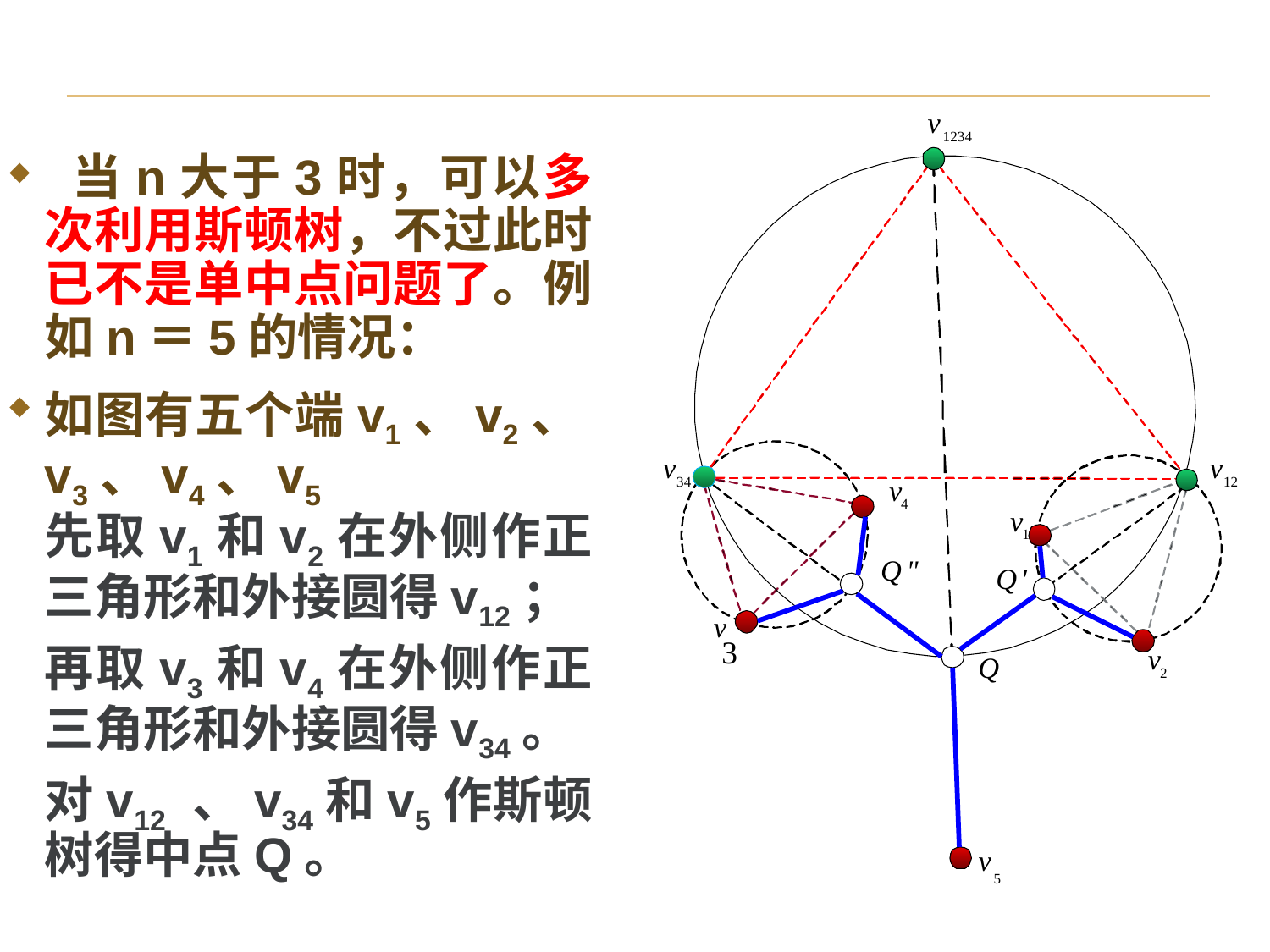

v
1234

v
v

v
34
12

4

v

1

Q
"
Q
'

v

3
v

Q
2

v

5
 当n大于3时，可以多次利用斯顿树，不过此时已不是单中点问题了。例如n＝5的情况：
如图有五个端v1、v2、v3、v4、v5
先取v1和v2在外侧作正三角形和外接圆得v12；
再取v3和v4在外侧作正三角形和外接圆得v34。
对v12 、v34和v5作斯顿树得中点Q。